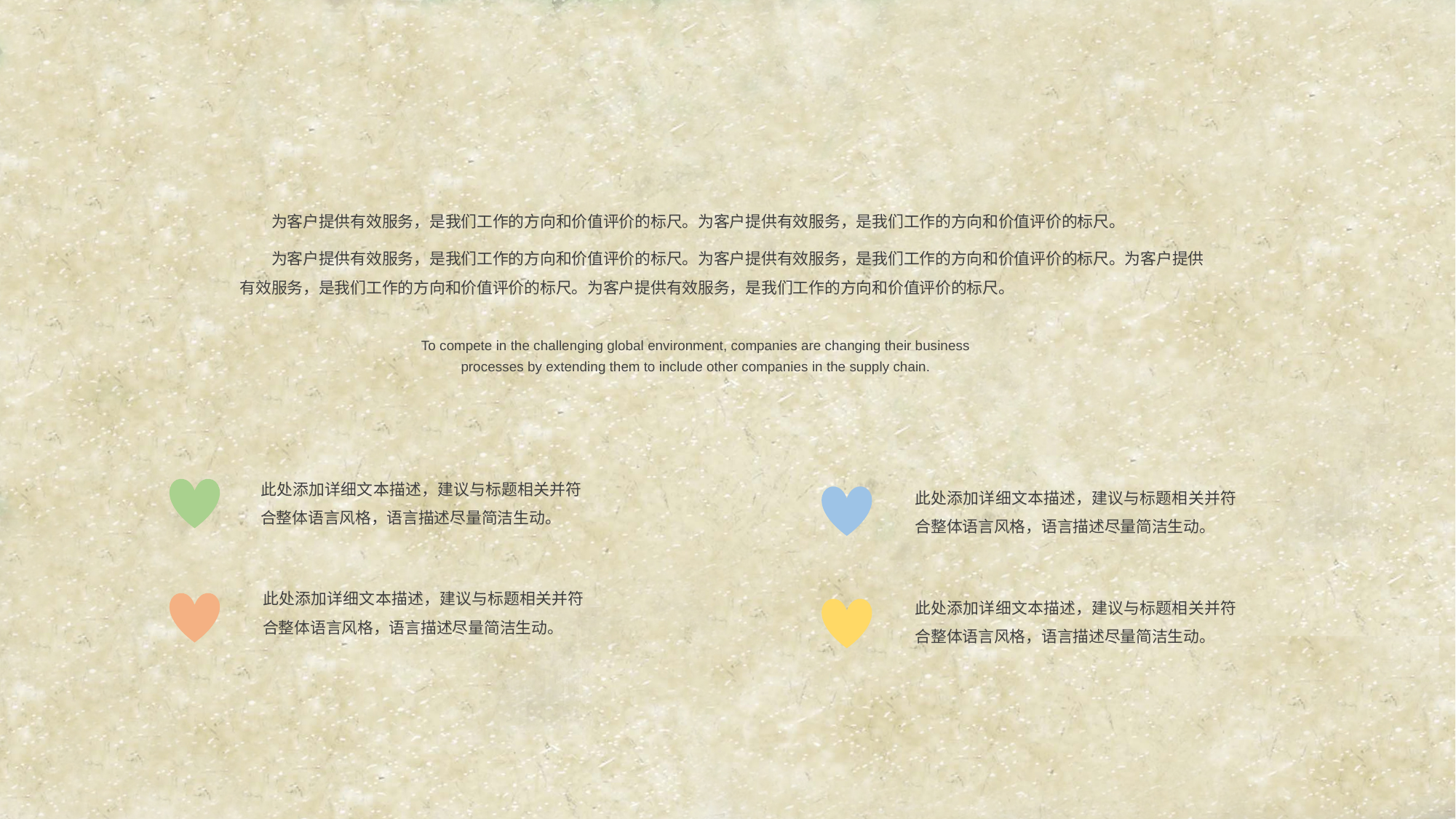

为客户提供有效服务，是我们工作的方向和价值评价的标尺。为客户提供有效服务，是我们工作的方向和价值评价的标尺。
　　为客户提供有效服务，是我们工作的方向和价值评价的标尺。为客户提供有效服务，是我们工作的方向和价值评价的标尺。为客户提供有效服务，是我们工作的方向和价值评价的标尺。为客户提供有效服务，是我们工作的方向和价值评价的标尺。
To compete in the challenging global environment, companies are changing their business processes by extending them to include other companies in the supply chain.
此处添加详细文本描述，建议与标题相关并符合整体语言风格，语言描述尽量简洁生动。
此处添加详细文本描述，建议与标题相关并符合整体语言风格，语言描述尽量简洁生动。

此处添加详细文本描述，建议与标题相关并符合整体语言风格，语言描述尽量简洁生动。
此处添加详细文本描述，建议与标题相关并符合整体语言风格，语言描述尽量简洁生动。